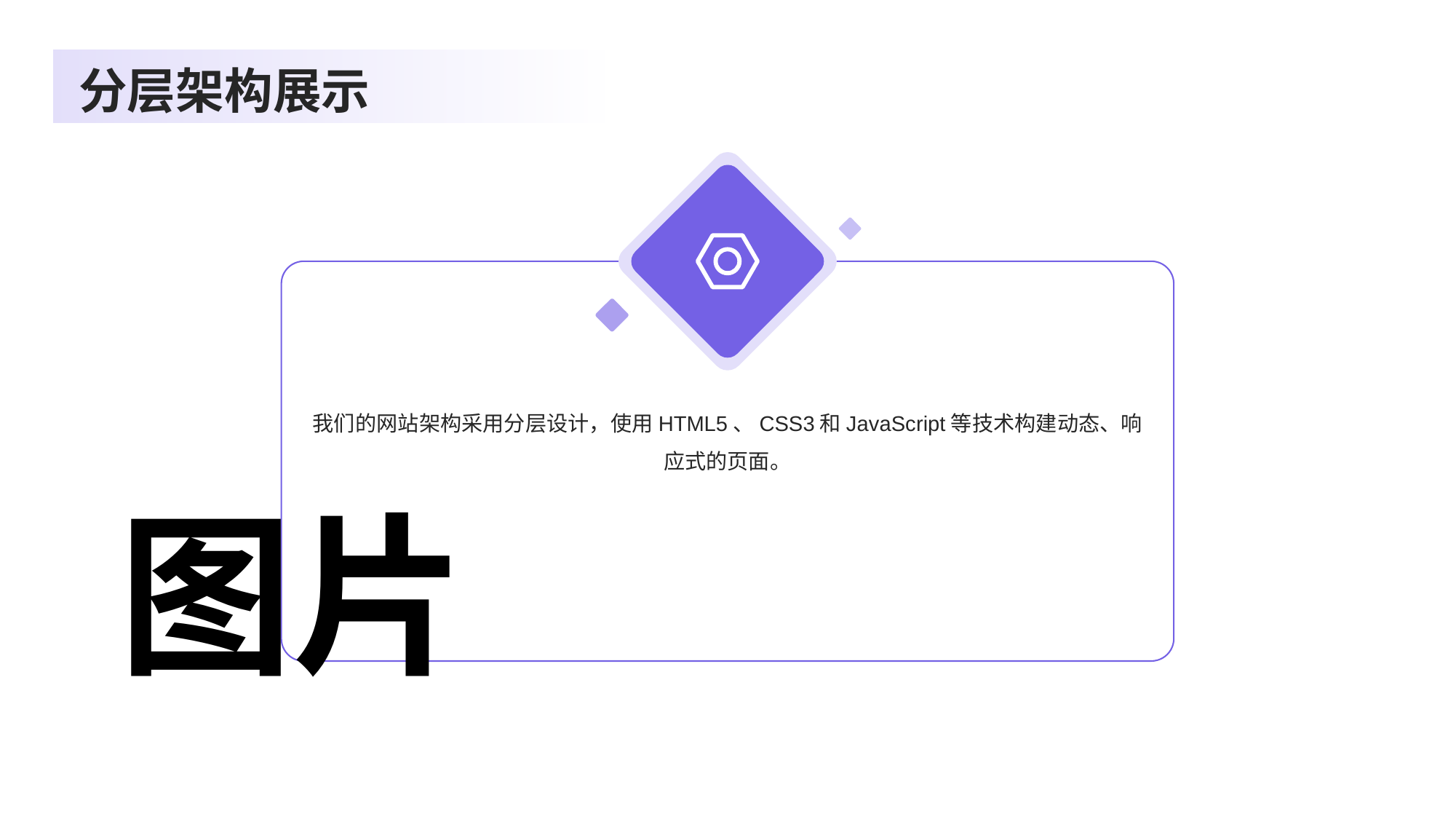

分层架构展示

我们的网站架构采用分层设计，使用HTML5、CSS3和JavaScript等技术构建动态、响应式的页面。
图片